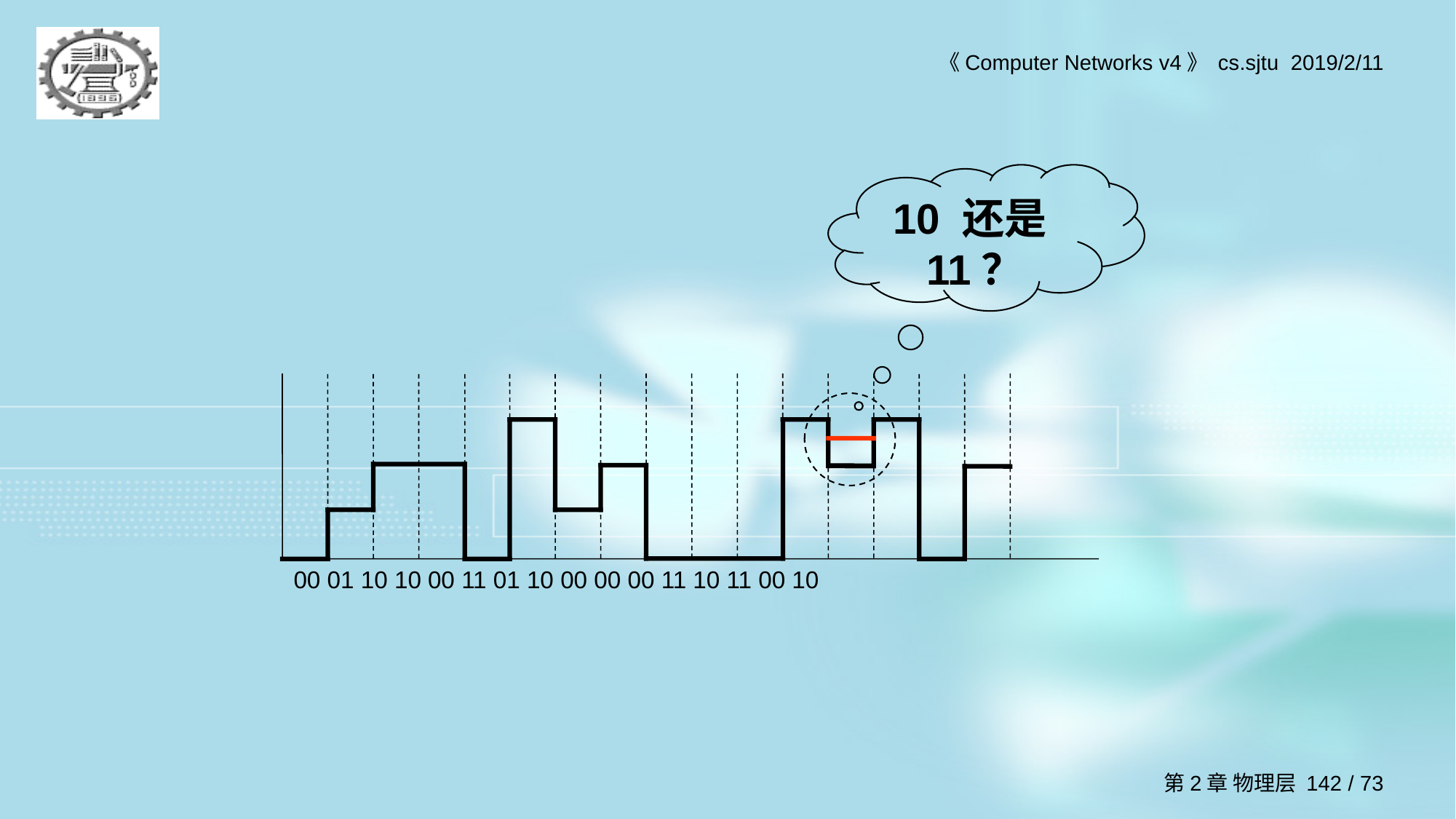

10 还是11？

00 01 10 10 00 11 01 10 00 00 00 11 10 11 00 10